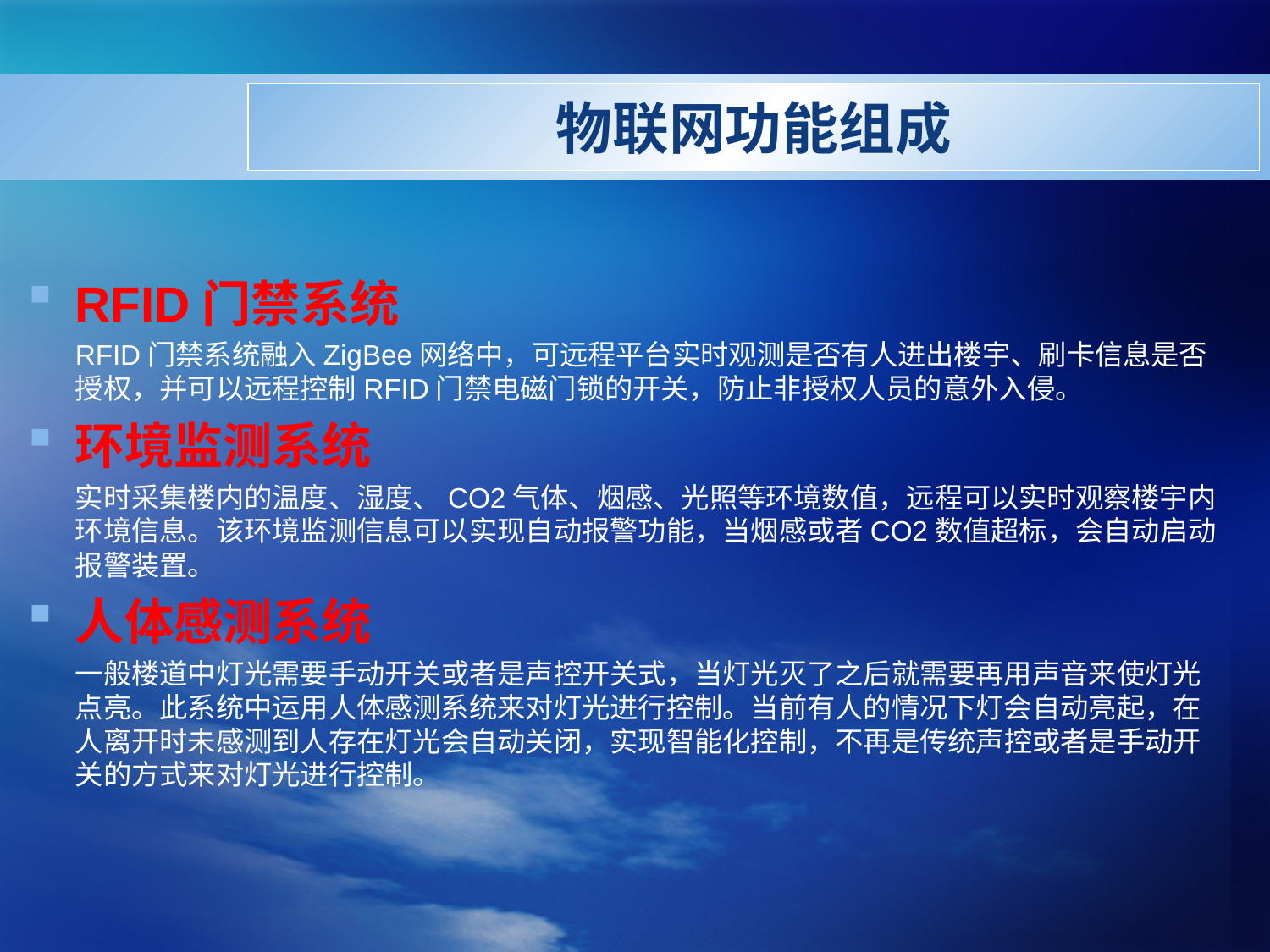

# 物联网功能组成
RFID门禁系统
	RFID门禁系统融入ZigBee网络中，可远程平台实时观测是否有人进出楼宇、刷卡信息是否授权，并可以远程控制RFID门禁电磁门锁的开关，防止非授权人员的意外入侵。
环境监测系统
	实时采集楼内的温度、湿度、CO2气体、烟感、光照等环境数值，远程可以实时观察楼宇内环境信息。该环境监测信息可以实现自动报警功能，当烟感或者CO2数值超标，会自动启动报警装置。
人体感测系统
	一般楼道中灯光需要手动开关或者是声控开关式，当灯光灭了之后就需要再用声音来使灯光点亮。此系统中运用人体感测系统来对灯光进行控制。当前有人的情况下灯会自动亮起，在人离开时未感测到人存在灯光会自动关闭，实现智能化控制，不再是传统声控或者是手动开关的方式来对灯光进行控制。